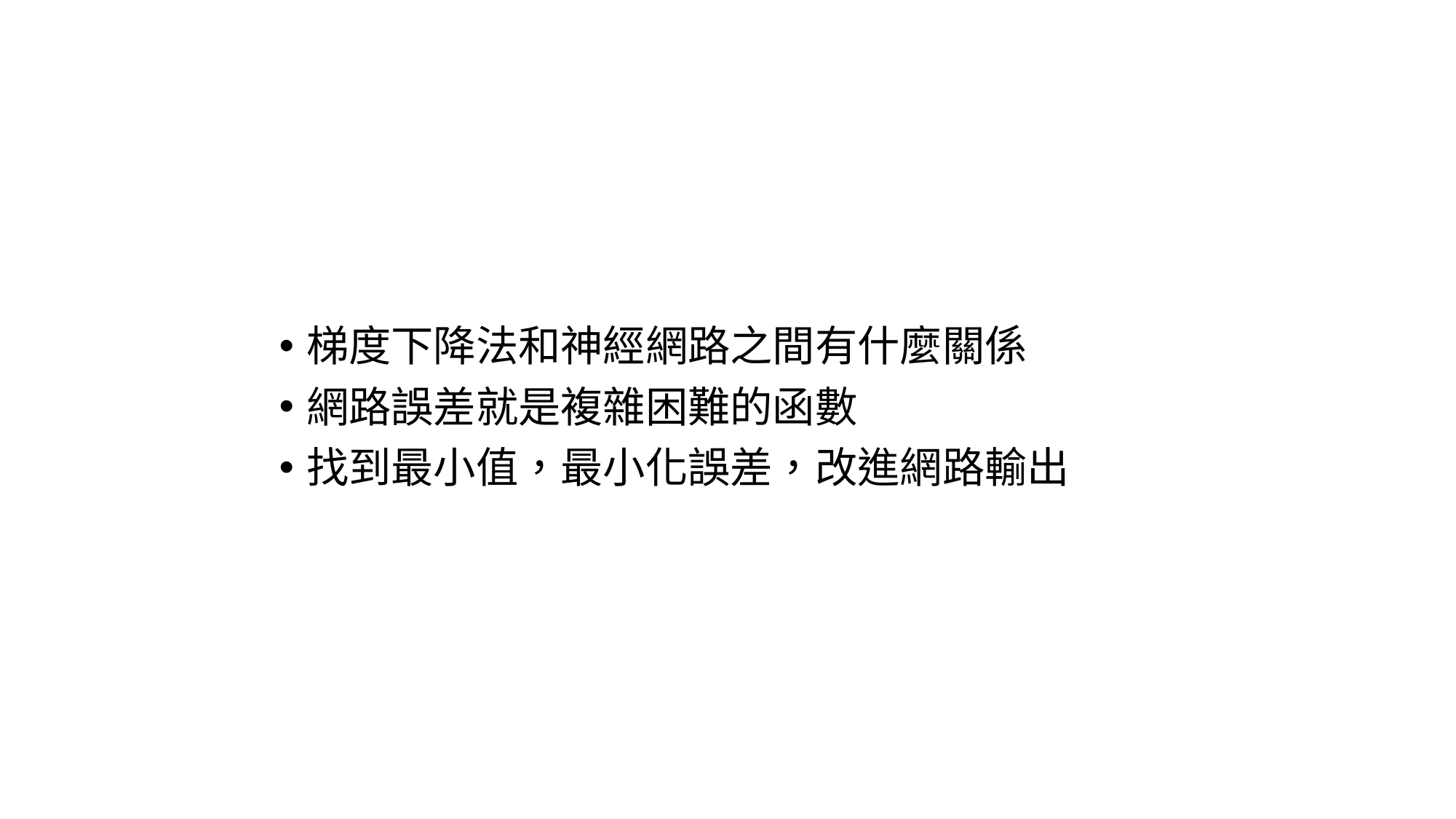

#
梯度下降法和神經網路之間有什麼關係
網路誤差就是複雜困難的函數
找到最小值，最小化誤差，改進網路輸出